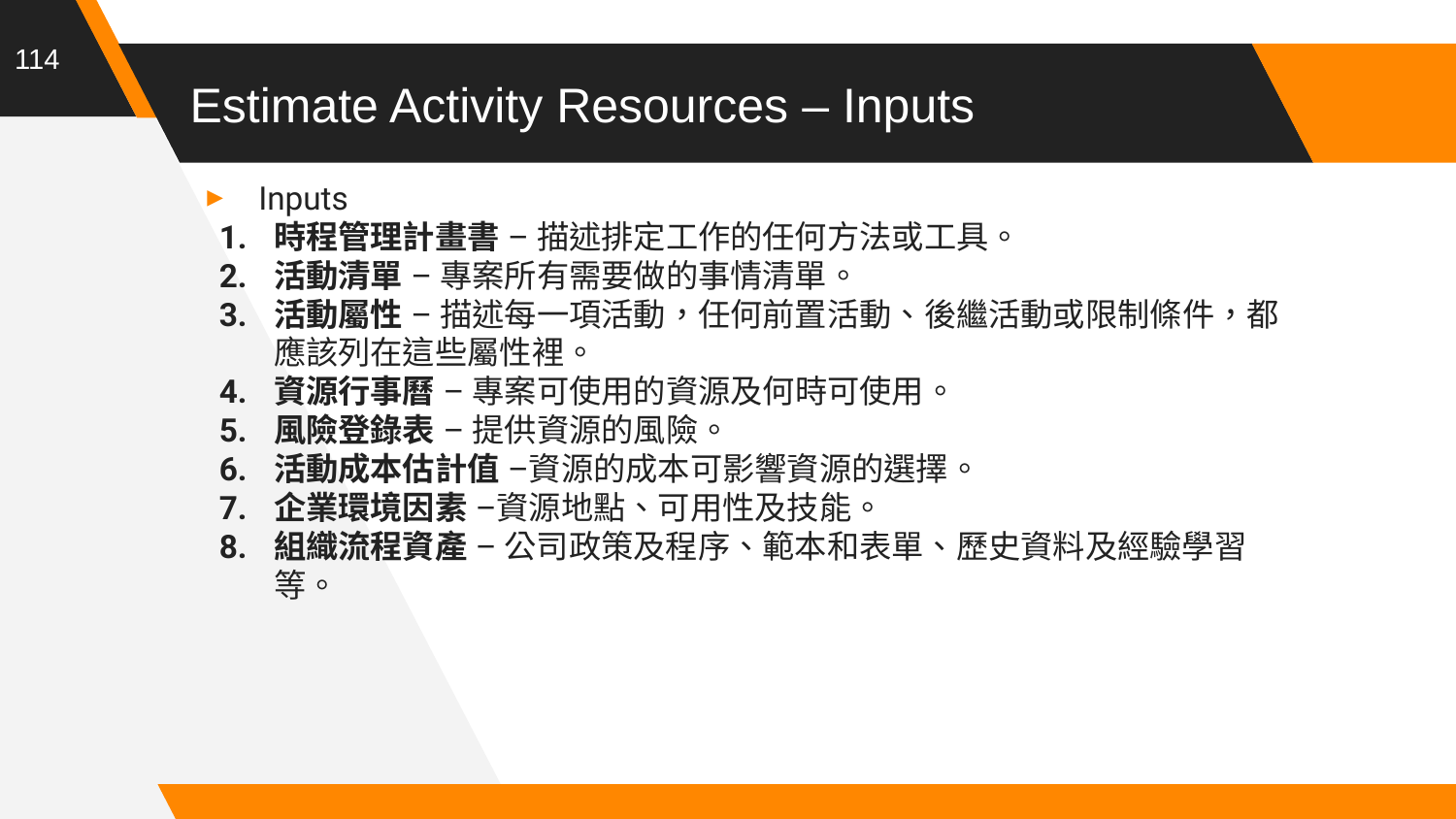

114
# Estimate Activity Resources – Inputs
Inputs
時程管理計畫書 – 描述排定工作的任何方法或工具。
活動清單 – 專案所有需要做的事情清單。
活動屬性 – 描述每一項活動，任何前置活動、後繼活動或限制條件，都應該列在這些屬性裡。
資源行事曆 – 專案可使用的資源及何時可使用。
風險登錄表 – 提供資源的風險。
活動成本估計值 –資源的成本可影響資源的選擇。
企業環境因素 –資源地點、可用性及技能。
組織流程資產 – 公司政策及程序、範本和表單、歷史資料及經驗學習等。